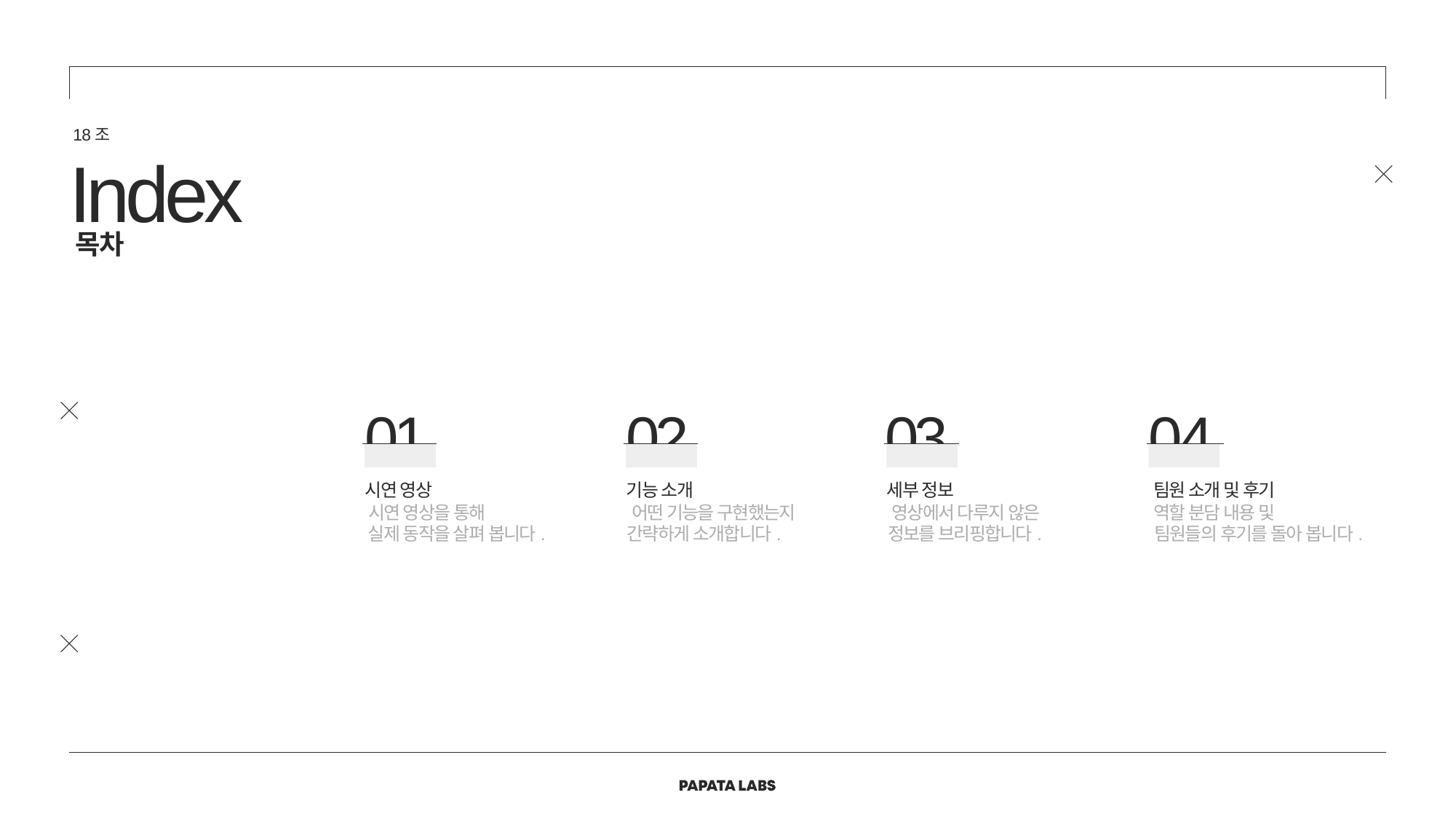

18조
Index
목차
01

02

03

04

시연 영상
시연 영상을 통해
실제 동작을 살펴 봅니다.
기능 소개
어떤 기능을 구현했는지
간략하게 소개합니다.
세부 정보
영상에서 다루지 않은
정보를 브리핑합니다.
팀원 소개 및 후기
역할 분담 내용 및
팀원들의 후기를 돌아 봅니다.